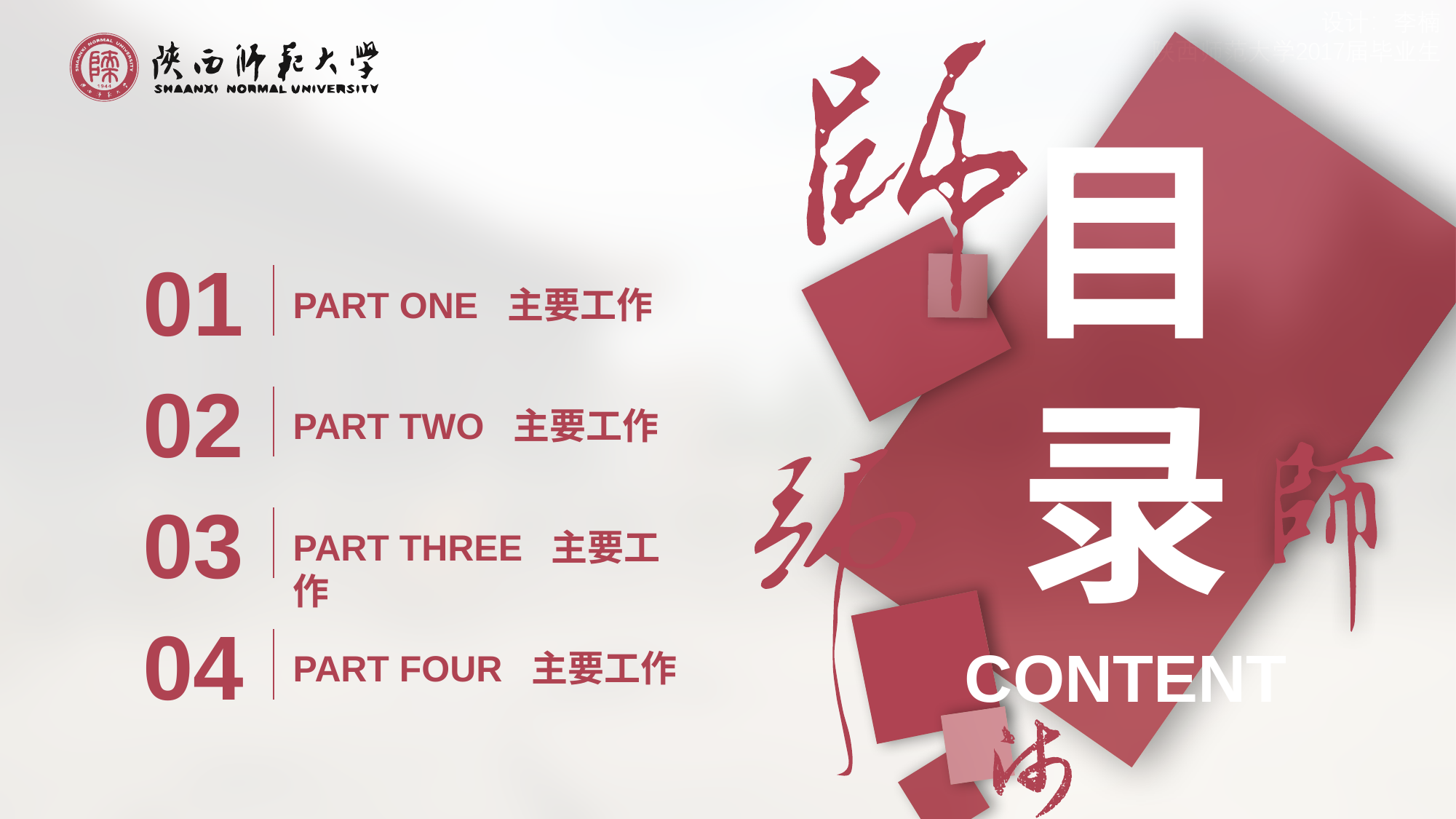

目录
01
PART ONE  主要工作
02
PART TWO  主要工作
03
PART THREE  主要工作
04
CONTENT
PART FOUR  主要工作